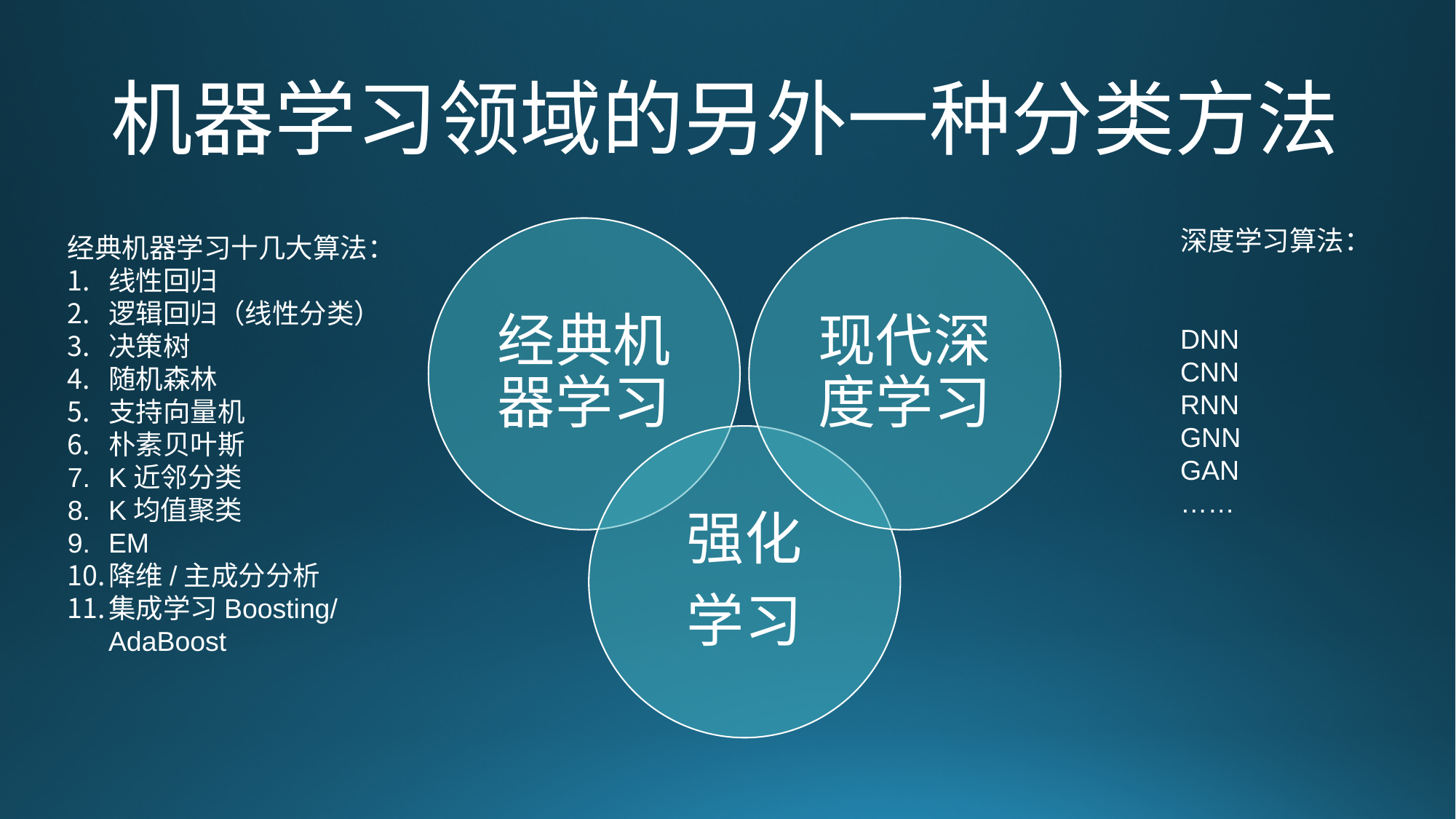

# 机器学习领域的另外一种分类方法
经典机器学习
强化
学习
现代深度学习
深度学习算法：

DNN
CNN
RNN
GNN
GAN
……

经典机器学习十几大算法：
线性回归
逻辑回归（线性分类）
决策树
随机森林
支持向量机
朴素贝叶斯
K近邻分类
K均值聚类
EM
降维/主成分分析
集成学习Boosting/AdaBoost